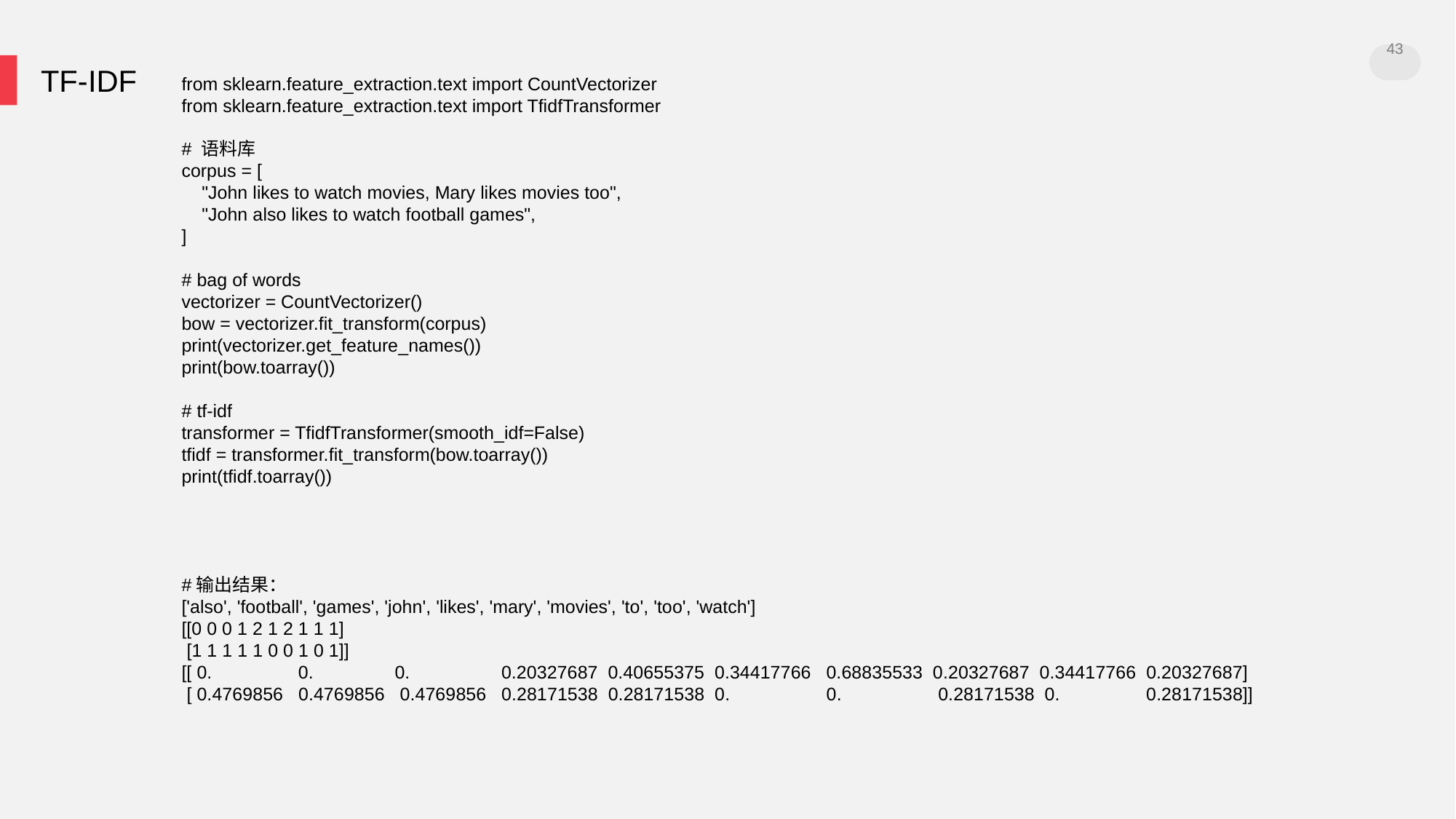

43
TF-IDF
from sklearn.feature_extraction.text import CountVectorizer
from sklearn.feature_extraction.text import TfidfTransformer
# 语料库
corpus = [
    "John likes to watch movies, Mary likes movies too",
    "John also likes to watch football games",
]
# bag of words
vectorizer = CountVectorizer()
bow = vectorizer.fit_transform(corpus)
print(vectorizer.get_feature_names())
print(bow.toarray())
# tf-idf
transformer = TfidfTransformer(smooth_idf=False)
tfidf = transformer.fit_transform(bow.toarray())
print(tfidf.toarray())

#输出结果：
['also', 'football', 'games', 'john', 'likes', 'mary', 'movies', 'to', 'too', 'watch']
[[0 0 0 1 2 1 2 1 1 1]
 [1 1 1 1 1 0 0 1 0 1]]
[[ 0.                 0.                0.                  0.20327687  0.40655375  0.34417766   0.68835533  0.20327687  0.34417766  0.20327687]
 [ 0.4769856   0.4769856   0.4769856   0.28171538  0.28171538  0.                   0.                   0.28171538  0.                 0.28171538]]